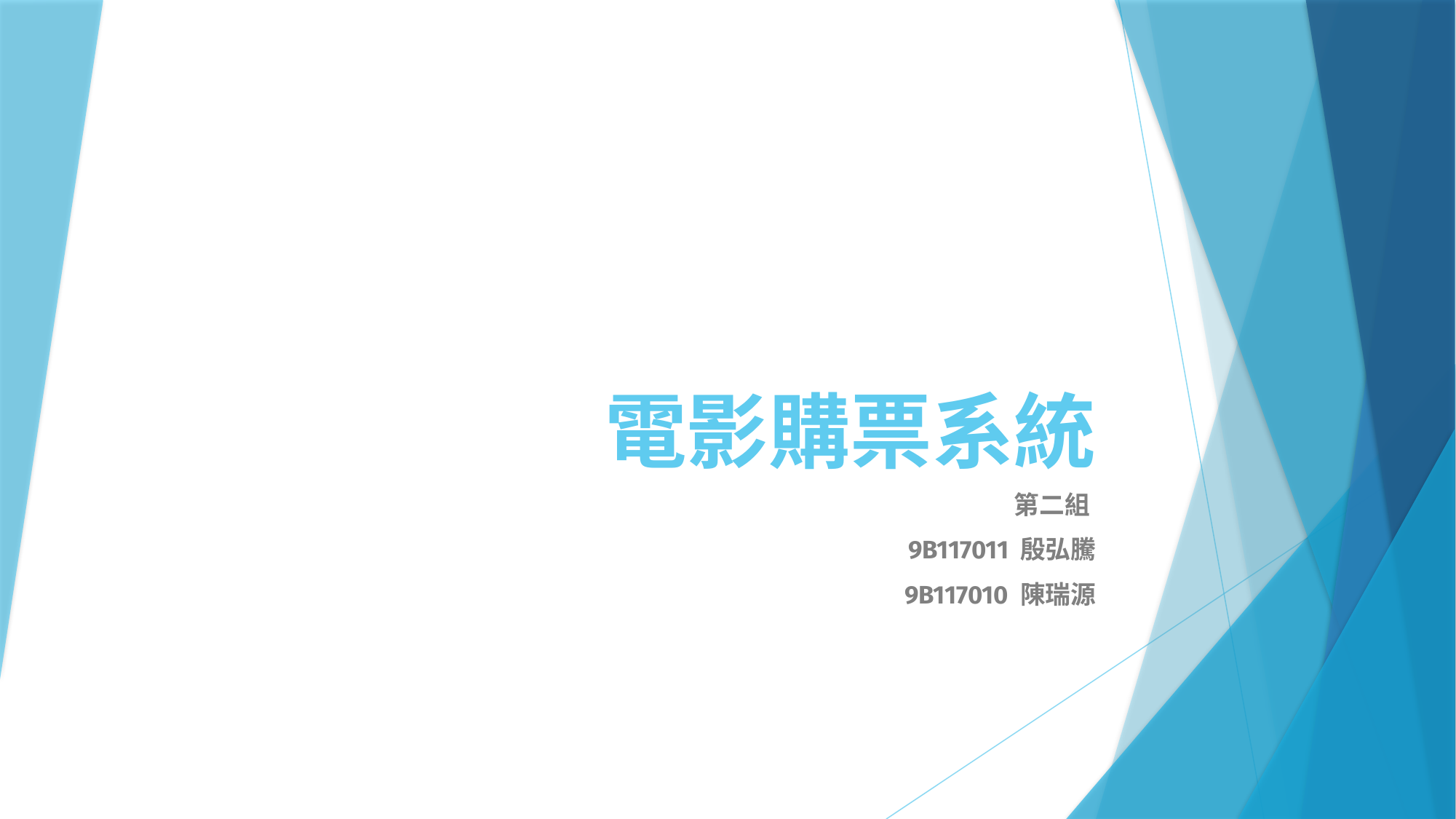

# 電影購票系統
第二組
9B117011 殷弘騰
9B117010 陳瑞源